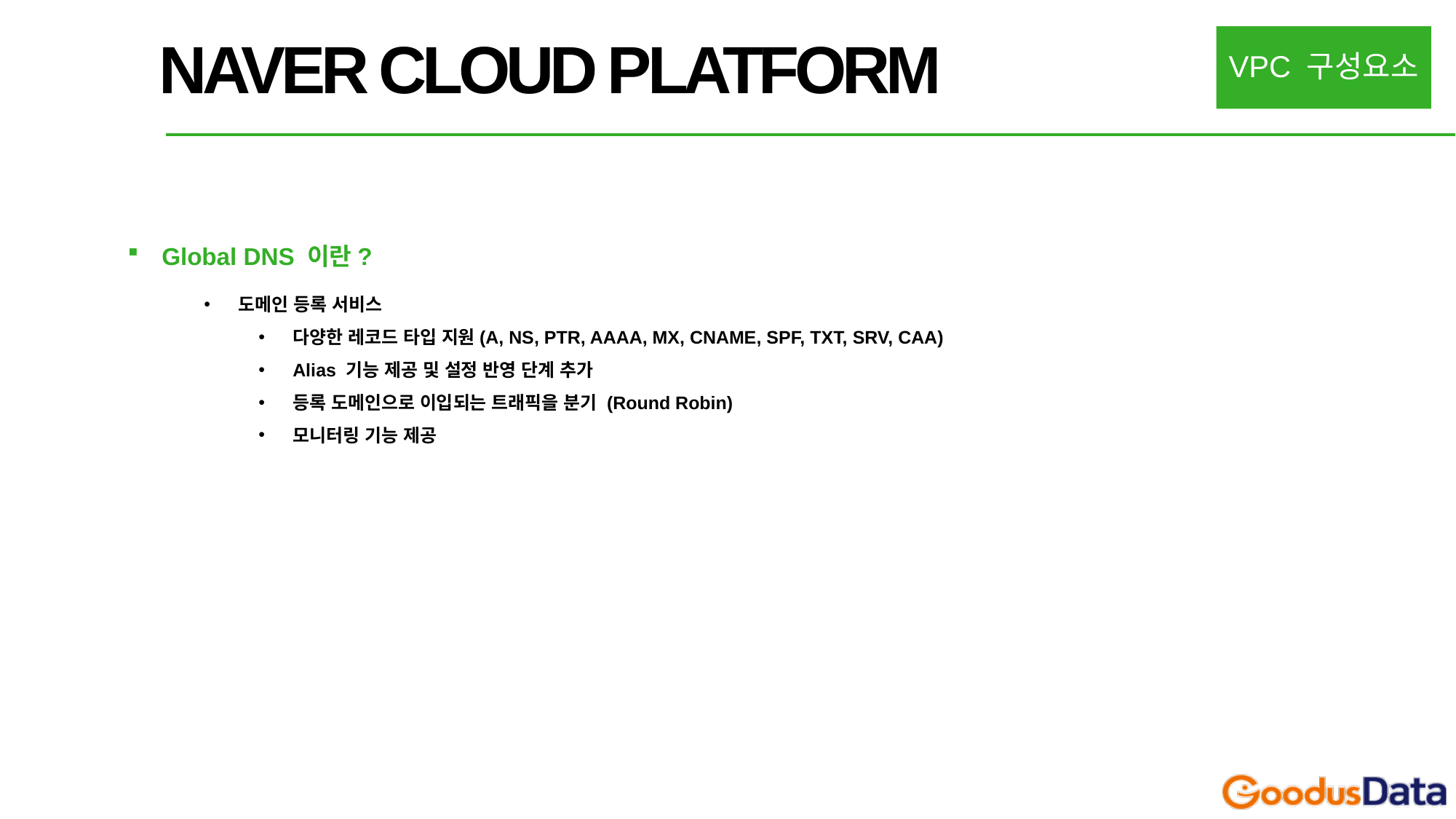

NAVER CLOUD PLATFORM

VPC 구성요소
Global DNS 이란?
도메인 등록 서비스
다양한 레코드 타입 지원(A, NS, PTR, AAAA, MX, CNAME, SPF, TXT, SRV, CAA)
Alias 기능 제공 및 설정 반영 단계 추가
등록 도메인으로 이입되는 트래픽을 분기 (Round Robin)
모니터링 기능 제공